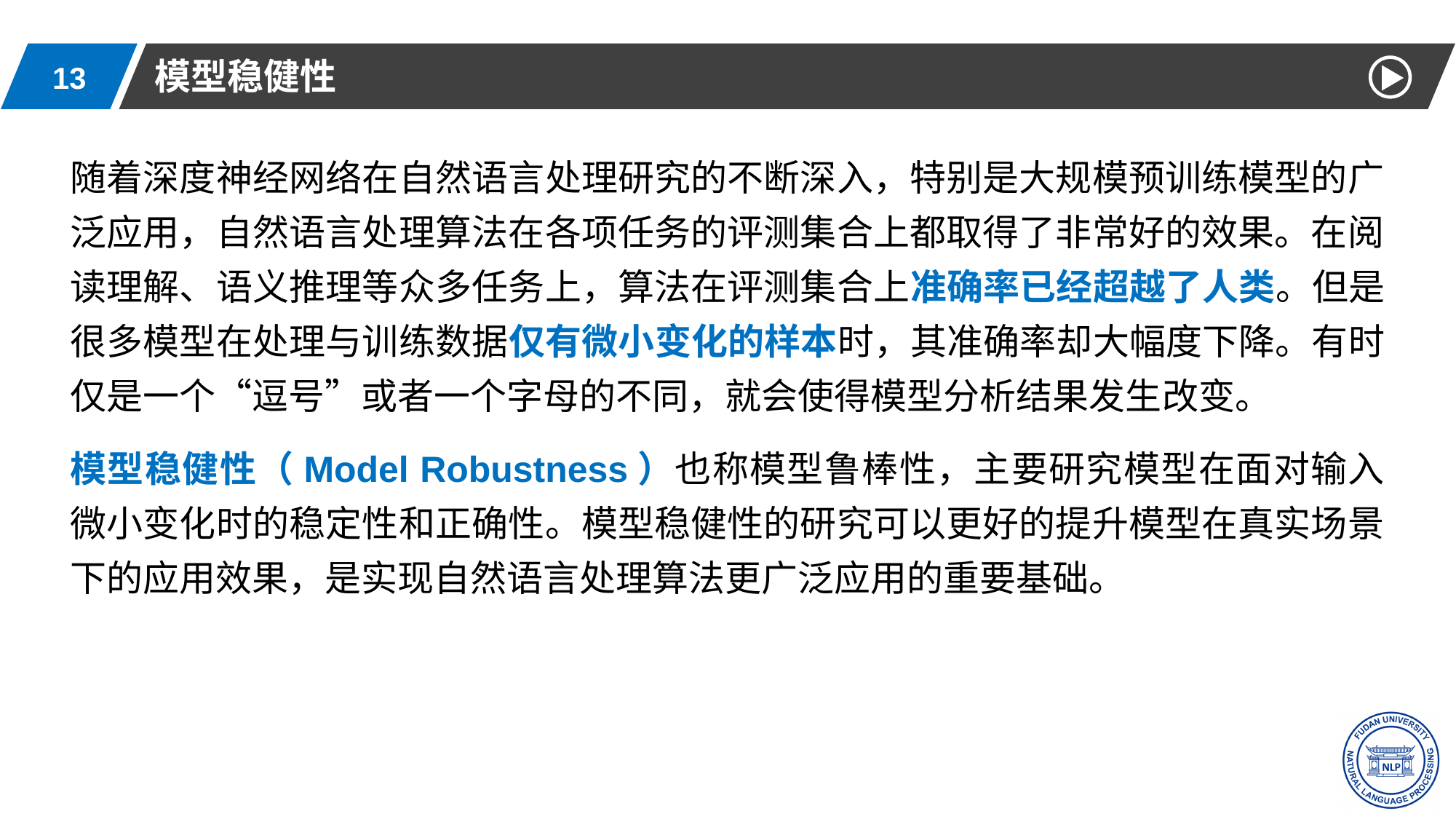

模型稳健性

13

随着深度神经网络在自然语言处理研究的不断深入，特别是大规模预训练模型的广泛应用，自然语言处理算法在各项任务的评测集合上都取得了非常好的效果。在阅读理解、语义推理等众多任务上，算法在评测集合上准确率已经超越了人类。但是很多模型在处理与训练数据仅有微小变化的样本时，其准确率却大幅度下降。有时仅是一个“逗号”或者一个字母的不同，就会使得模型分析结果发生改变。
模型稳健性（Model Robustness）也称模型鲁棒性，主要研究模型在面对输入微小变化时的稳定性和正确性。模型稳健性的研究可以更好的提升模型在真实场景下的应用效果，是实现自然语言处理算法更广泛应用的重要基础。
3